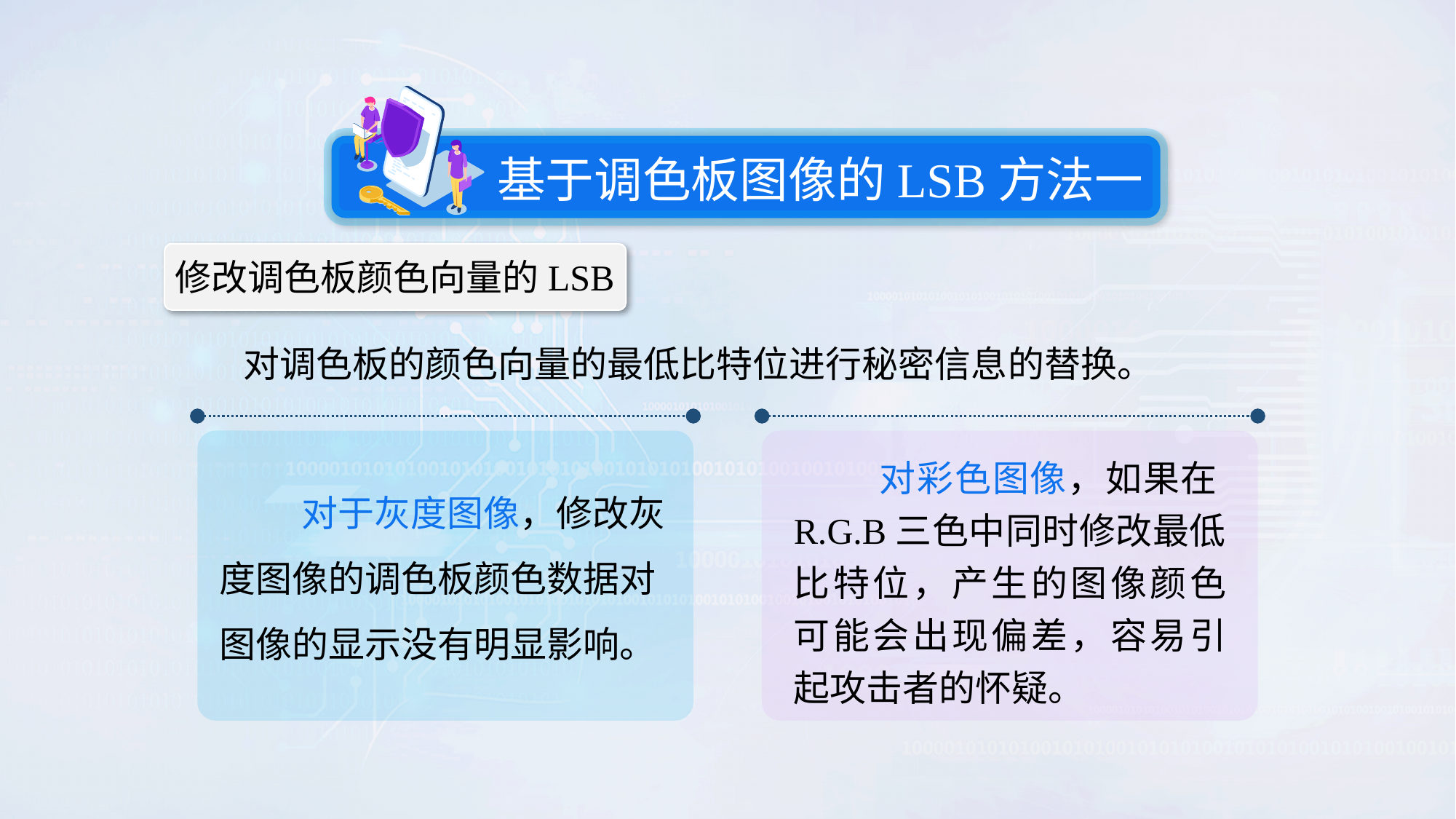

基于调色板图像的LSB方法一

修改调色板颜色向量的LSB
对调色板的颜色向量的最低比特位进行秘密信息的替换。

        对彩色图像，如果在R.G.B三色中同时修改最低比特位，产生的图像颜色可能会出现偏差，容易引起攻击者的怀疑。
         对于灰度图像，修改灰度图像的调色板颜色数据对图像的显示没有明显影响。